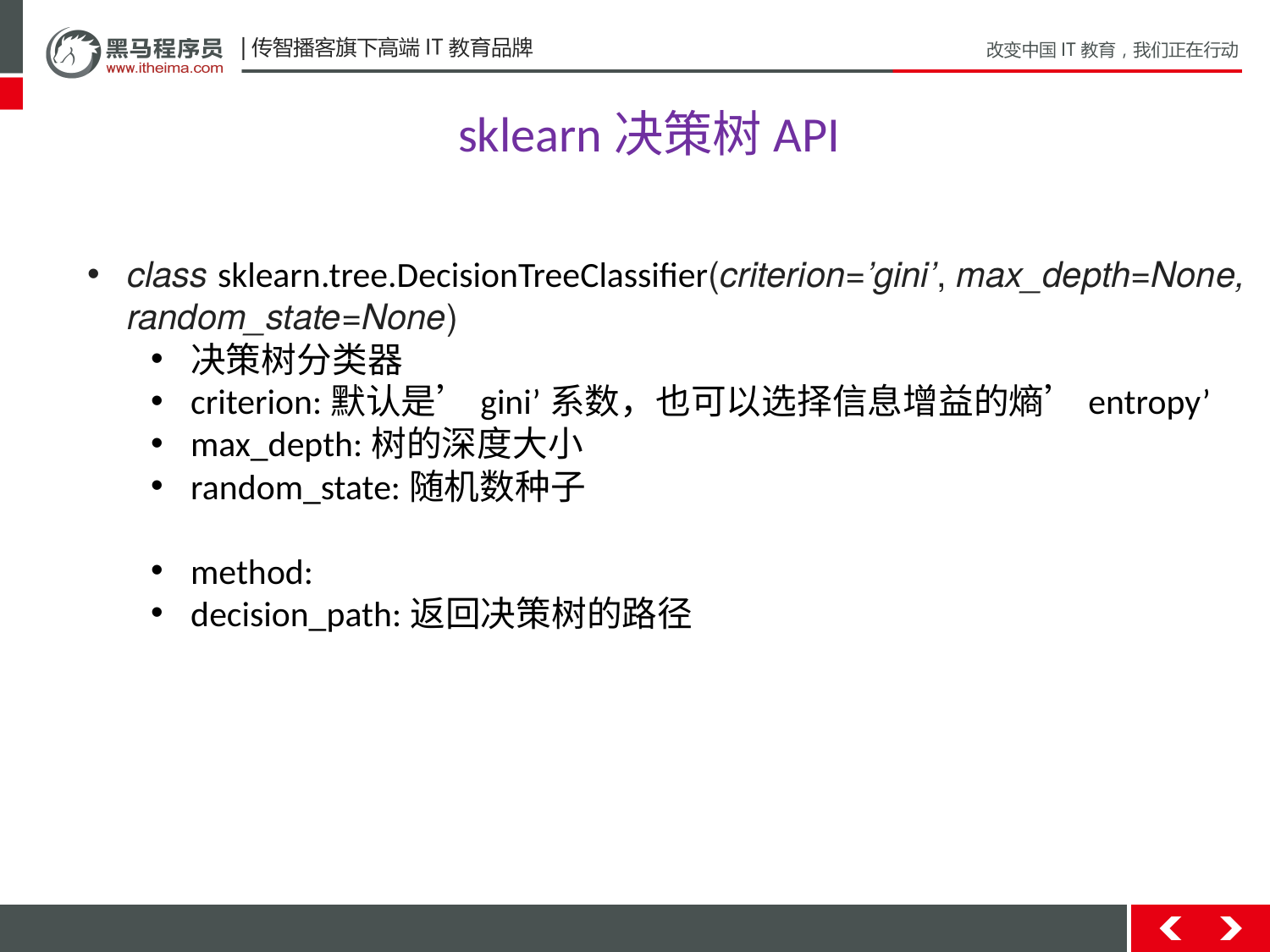

sklearn决策树API
class sklearn.tree.DecisionTreeClassifier(criterion=’gini’, max_depth=None,random_state=None)
决策树分类器
criterion:默认是’gini’系数，也可以选择信息增益的熵’entropy’
max_depth:树的深度大小
random_state:随机数种子

method:
decision_path:返回决策树的路径